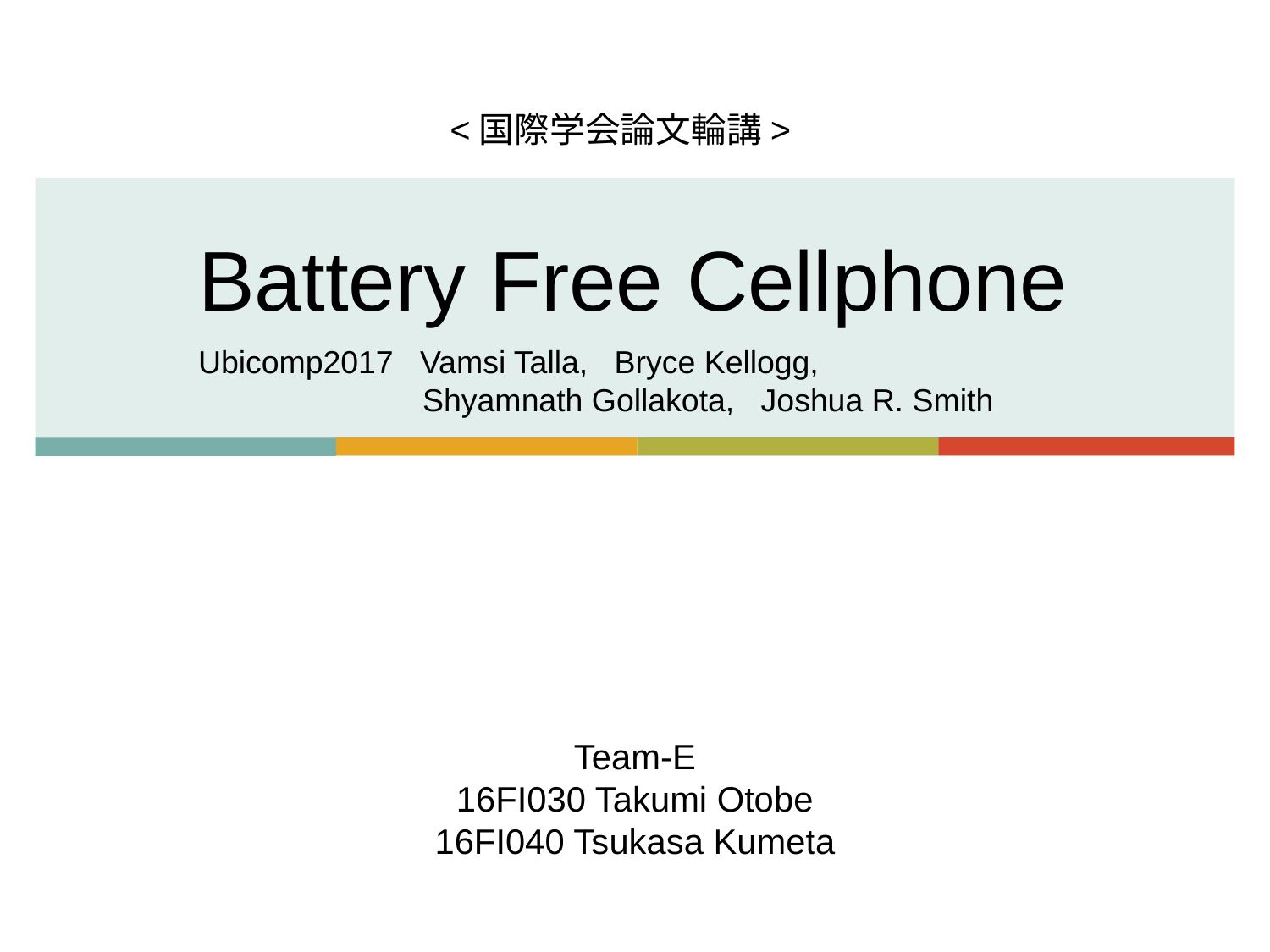

<国際学会論文輪講>

Battery Free Cellphone
Ubicomp2017   Vamsi Talla,   Bryce Kellogg, 		            	           Shyamnath Gollakota,   Joshua R. Smith

Team-E
16FI030 Takumi Otobe
16FI040 Tsukasa Kumeta